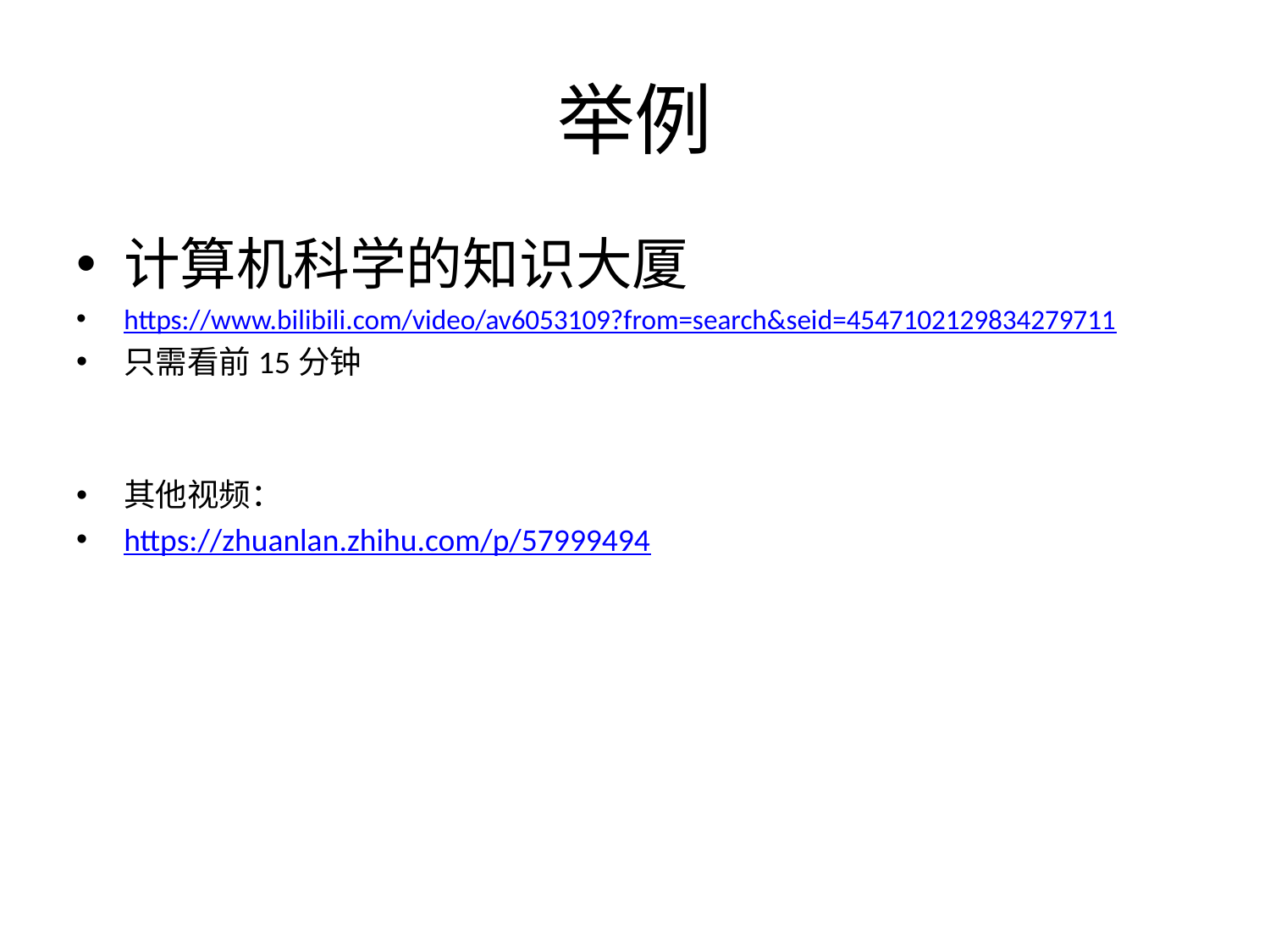

# 举例
计算机科学的知识大厦
https://www.bilibili.com/video/av6053109?from=search&seid=4547102129834279711
只需看前15分钟

其他视频：
https://zhuanlan.zhihu.com/p/57999494